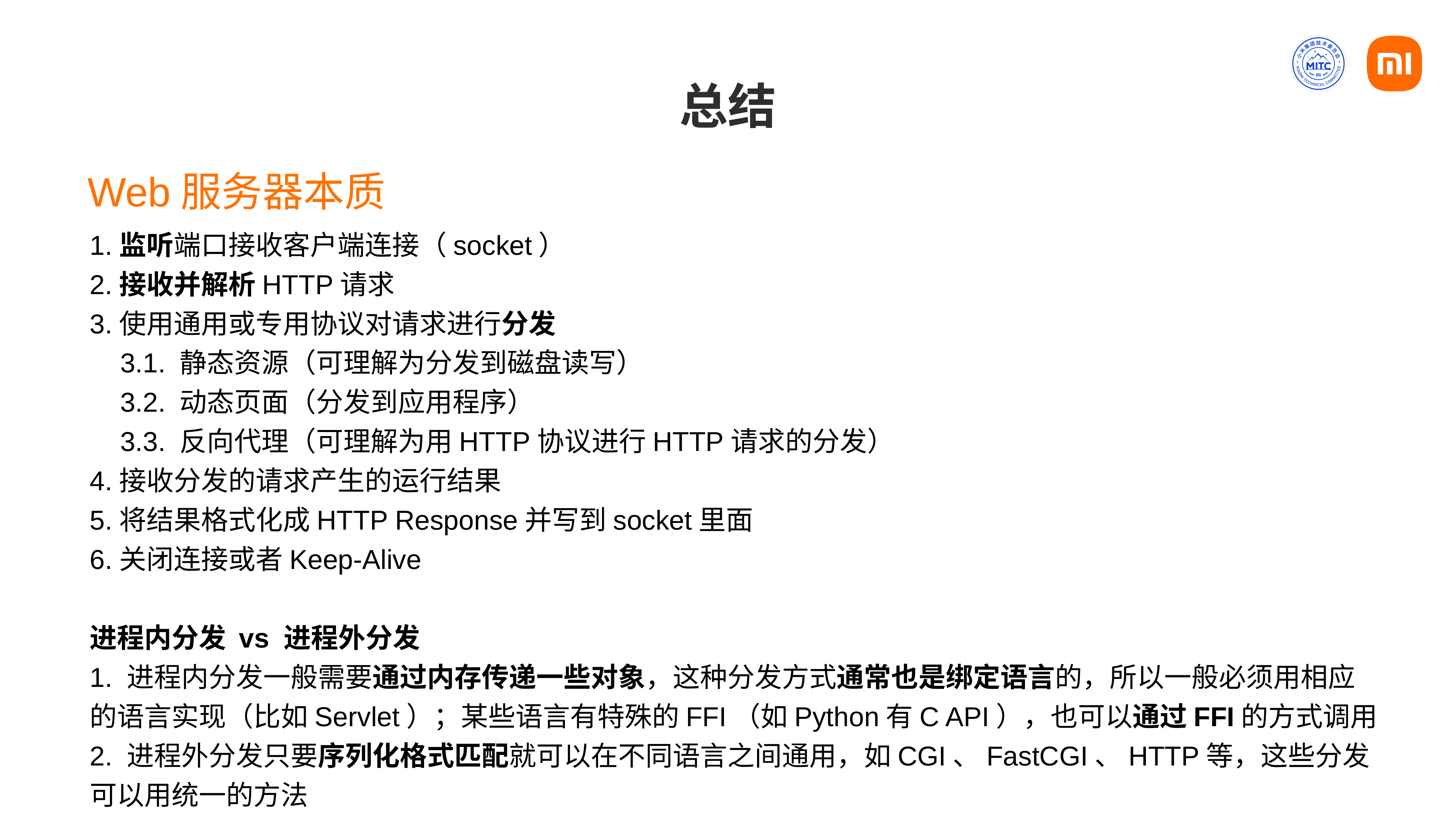

# 总结
Web服务器本质
1.监听端口接收客户端连接（socket）
2.接收并解析HTTP请求
3.使用通用或专用协议对请求进行分发
    3.1. 静态资源（可理解为分发到磁盘读写）
    3.2. 动态页面（分发到应用程序）
    3.3. 反向代理（可理解为用HTTP协议进行HTTP请求的分发）
4.接收分发的请求产生的运行结果
5.将结果格式化成HTTP Response并写到socket里面
6.关闭连接或者Keep-Alive

进程内分发 vs 进程外分发
1. 进程内分发一般需要通过内存传递一些对象，这种分发方式通常也是绑定语言的，所以一般必须用相应的语言实现（比如Servlet）；某些语言有特殊的FFI（如Python有C API），也可以通过FFI的方式调用
2. 进程外分发只要序列化格式匹配就可以在不同语言之间通用，如CGI、FastCGI、HTTP等，这些分发可以用统一的方法